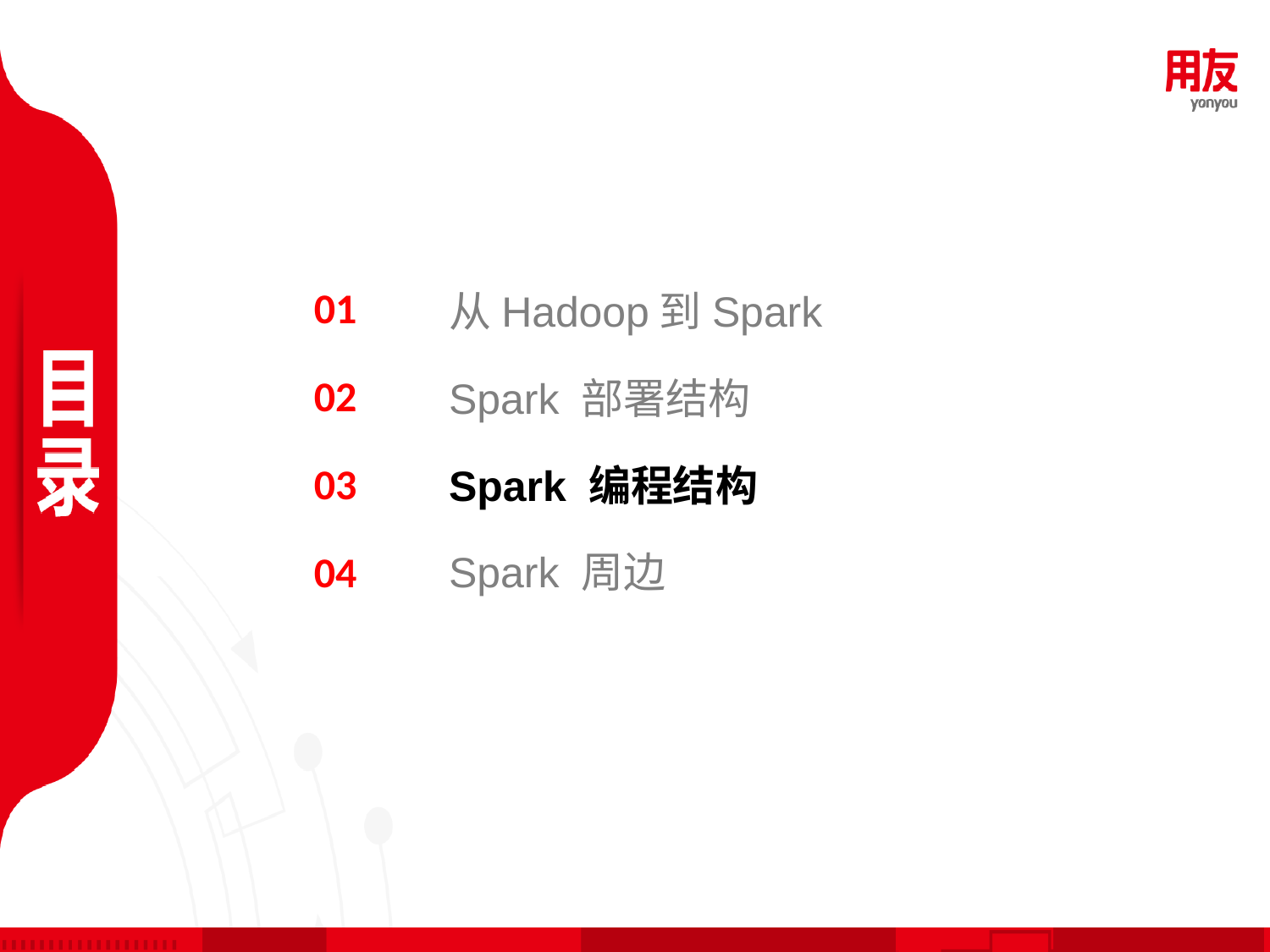

01
从Hadoop到Spark
02
Spark 部署结构
03
Spark 编程结构
04
Spark 周边